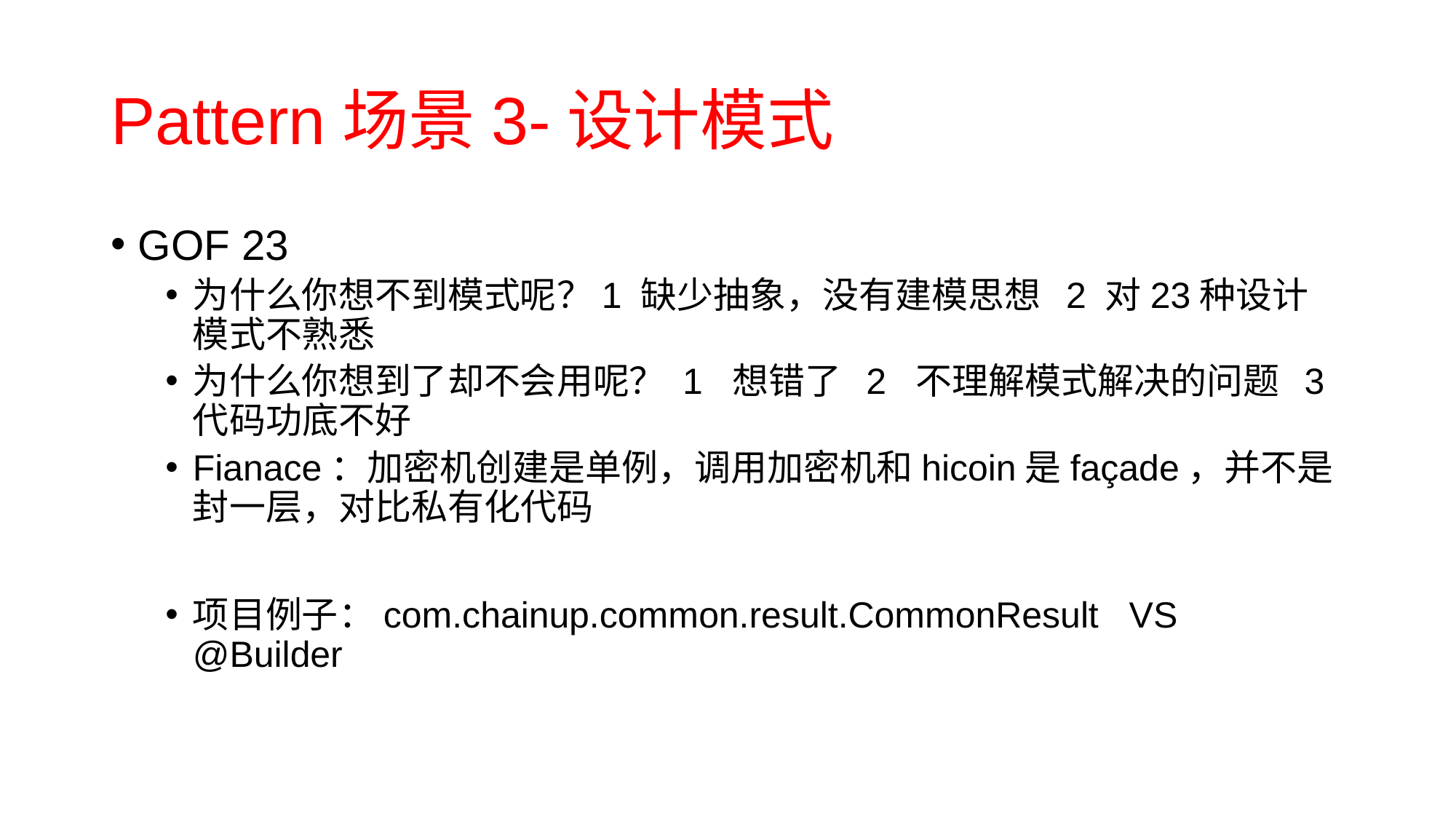

# Pattern场景3-设计模式
GOF 23
为什么你想不到模式呢？1 缺少抽象，没有建模思想  2 对23种设计模式不熟悉
为什么你想到了却不会用呢？ 1  想错了  2  不理解模式解决的问题  3 代码功底不好
Fianace：加密机创建是单例，调用加密机和hicoin是façade，并不是封一层，对比私有化代码

项目例子：com.chainup.common.result.CommonResult   VS  @Builder